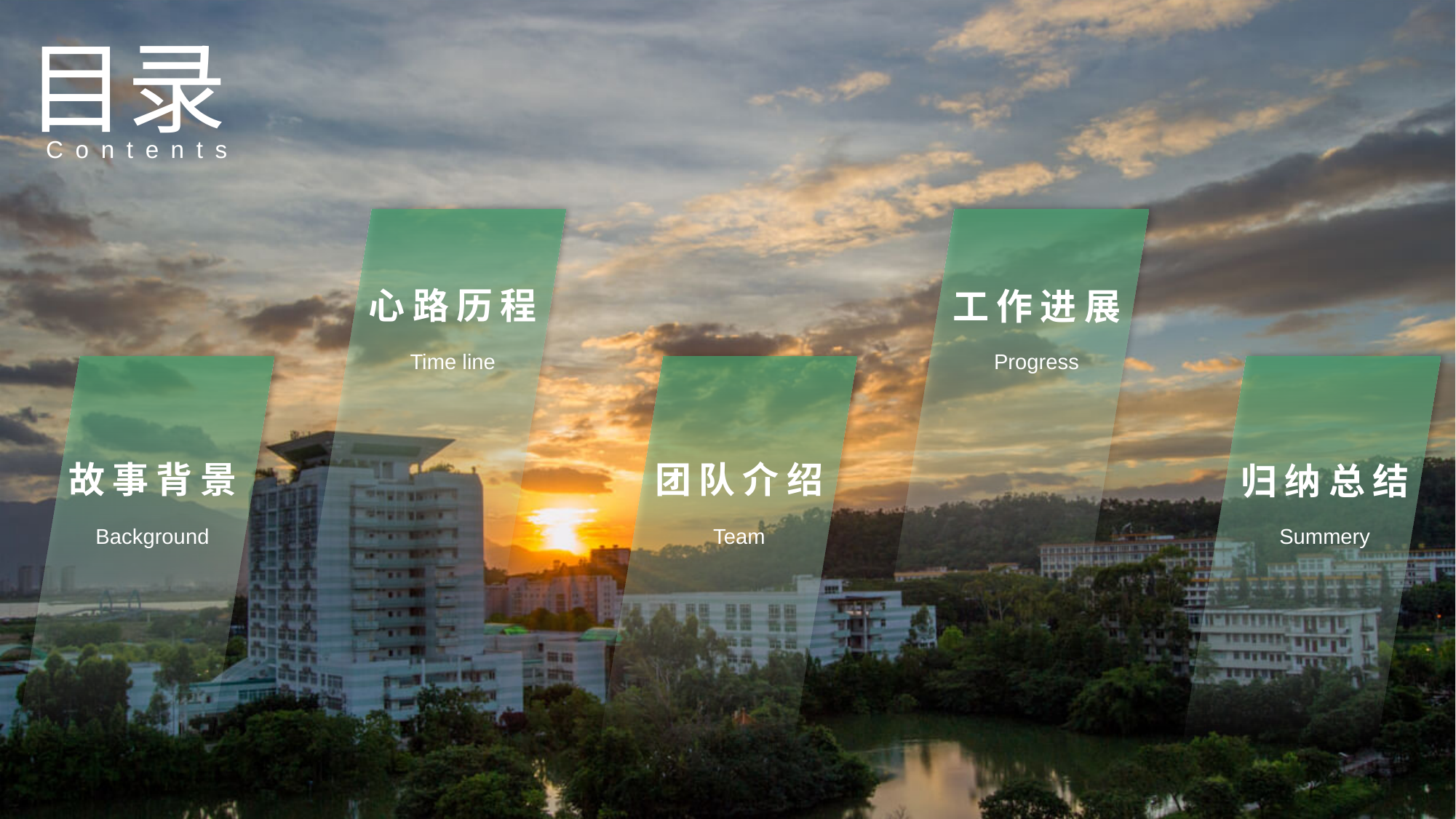

心路历程
工作进展
Time line
Progress
故事背景
团队介绍
归纳总结
Background
Team
Summery